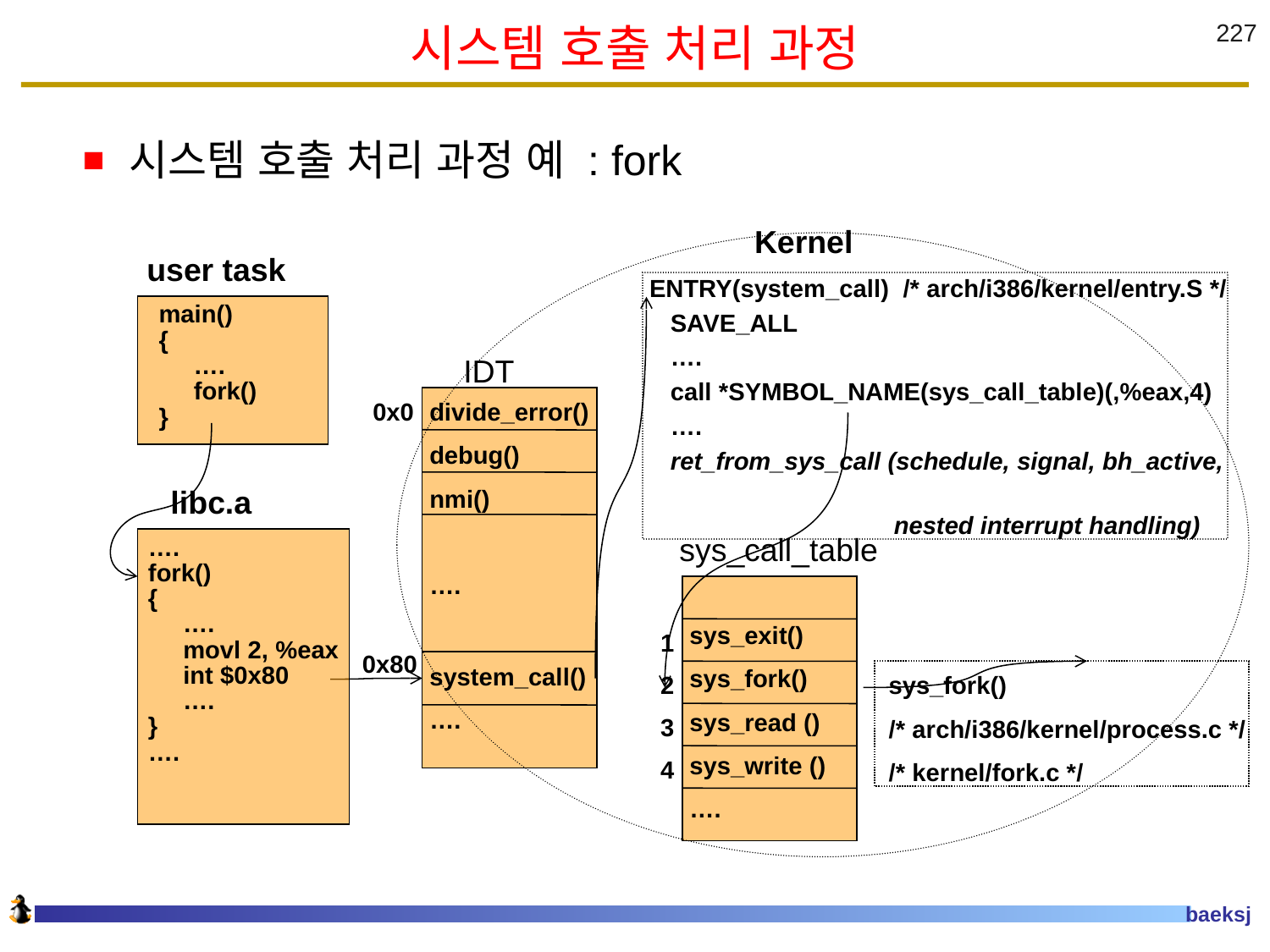

# 시스템 호출 처리 과정
227
시스템 호출 처리 과정 예 : fork
Kernel

user task

 ENTRY(system_call)  /* arch/i386/kernel/entry.S */
    SAVE_ALL
    ….
    call *SYMBOL_NAME(sys_call_table)(,%eax,4)
    ….
    ret_from_sys_call (schedule, signal, bh_active,
                                    nested interrupt handling)

main()
{
     ….
     fork()
}
IDT

0x0

divide_error()
debug()
nmi()

….

libc.a

       sys_call_table

….
fork()
{
     ….
     movl 2, %eax
     int $0x80
     ….
}
….

sys_exit()
sys_fork()
sys_read ()
sys_write ()
….
1

0x80

system_call()
….
2

  sys_fork()
  /* arch/i386/kernel/process.c */
  /* kernel/fork.c */
3

4